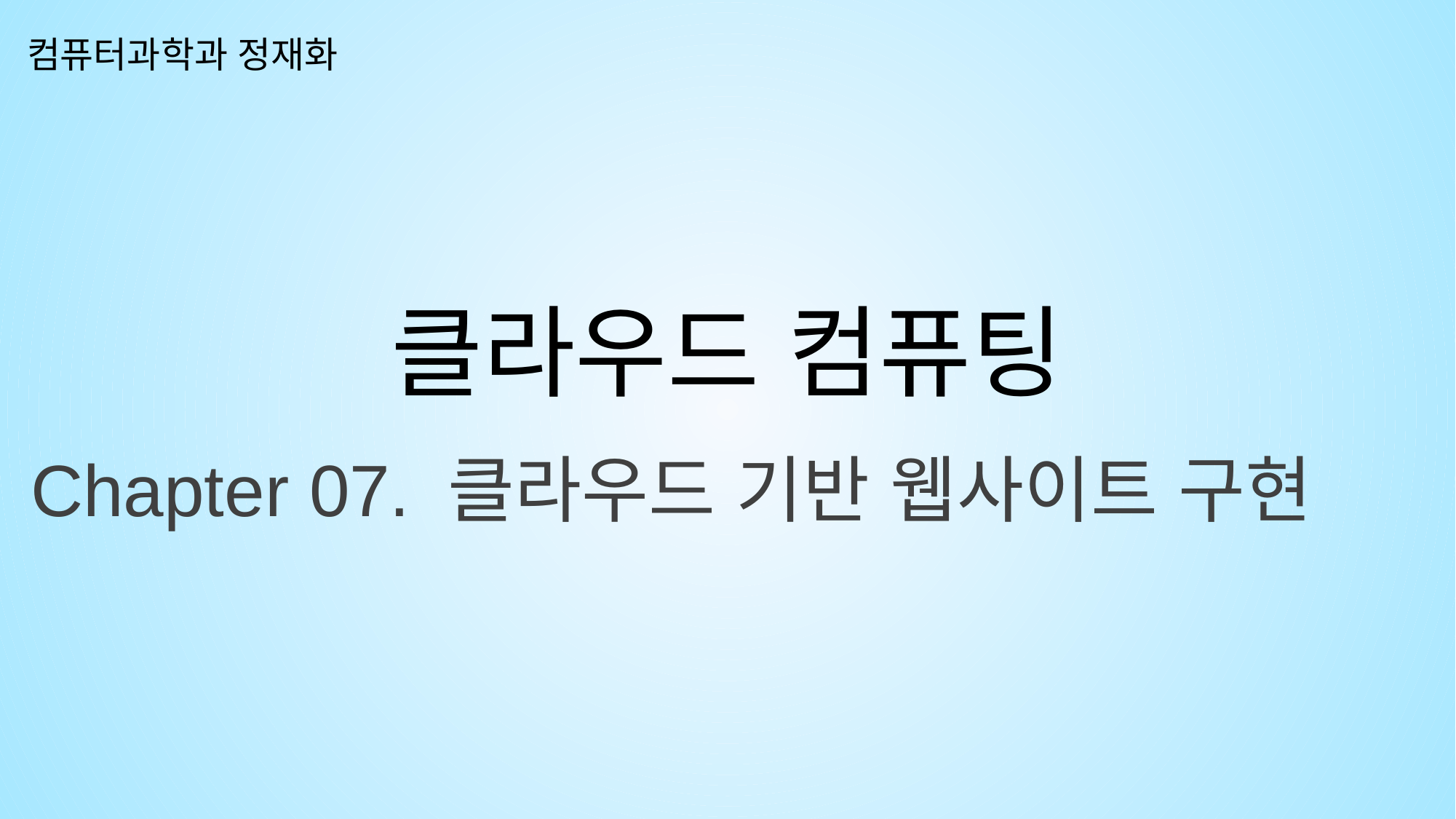

컴퓨터과학과 정재화
클라우드 컴퓨팅
Chapter 07. 클라우드 기반 웹사이트 구현